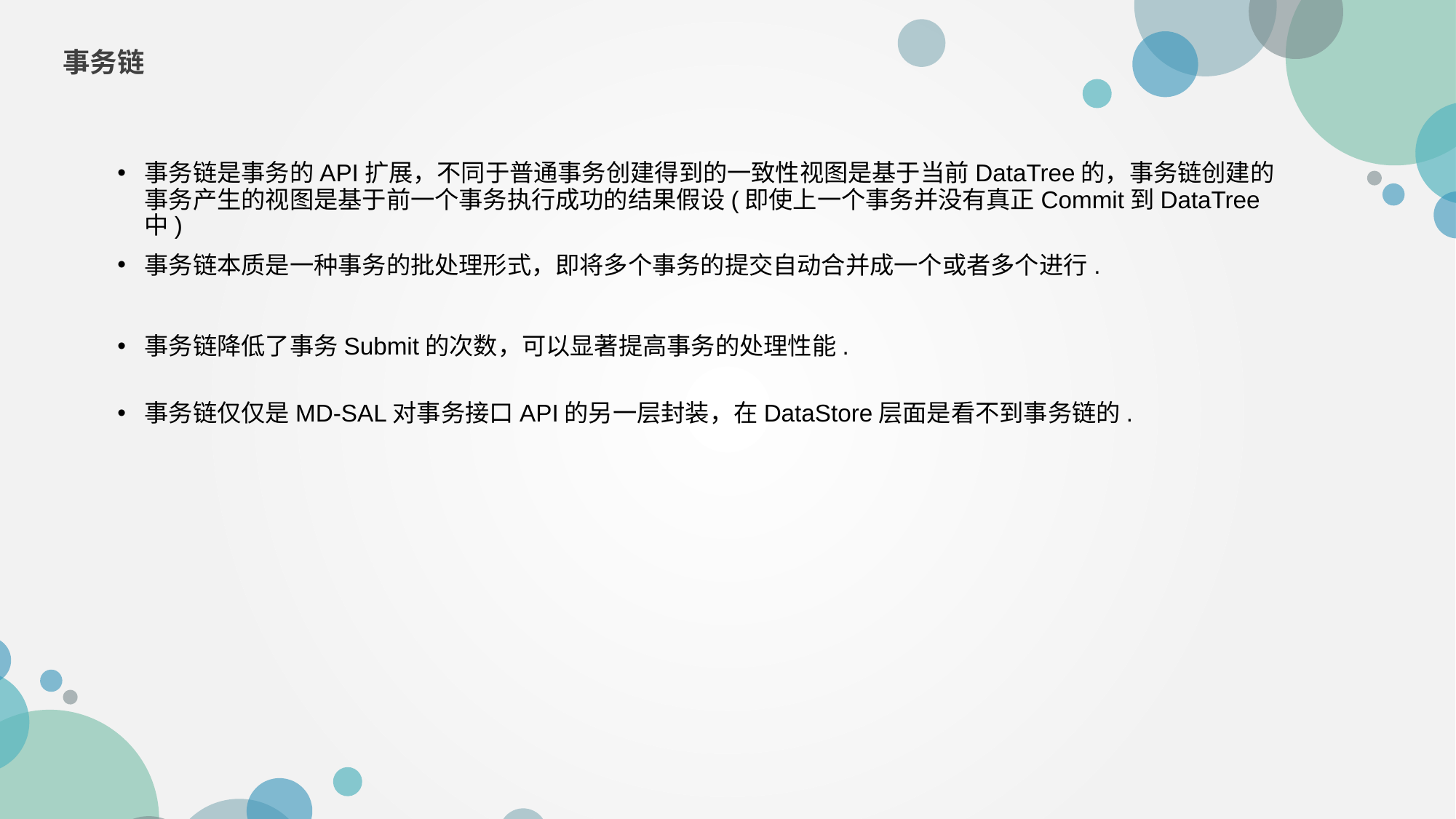

事务链
事务链是事务的API扩展，不同于普通事务创建得到的一致性视图是基于当前DataTree的，事务链创建的事务产生的视图是基于前一个事务执行成功的结果假设(即使上一个事务并没有真正Commit到DataTree中)
事务链本质是一种事务的批处理形式，即将多个事务的提交自动合并成一个或者多个进行.
事务链降低了事务Submit的次数，可以显著提高事务的处理性能.
事务链仅仅是MD-SAL对事务接口API的另一层封装，在DataStore层面是看不到事务链的.